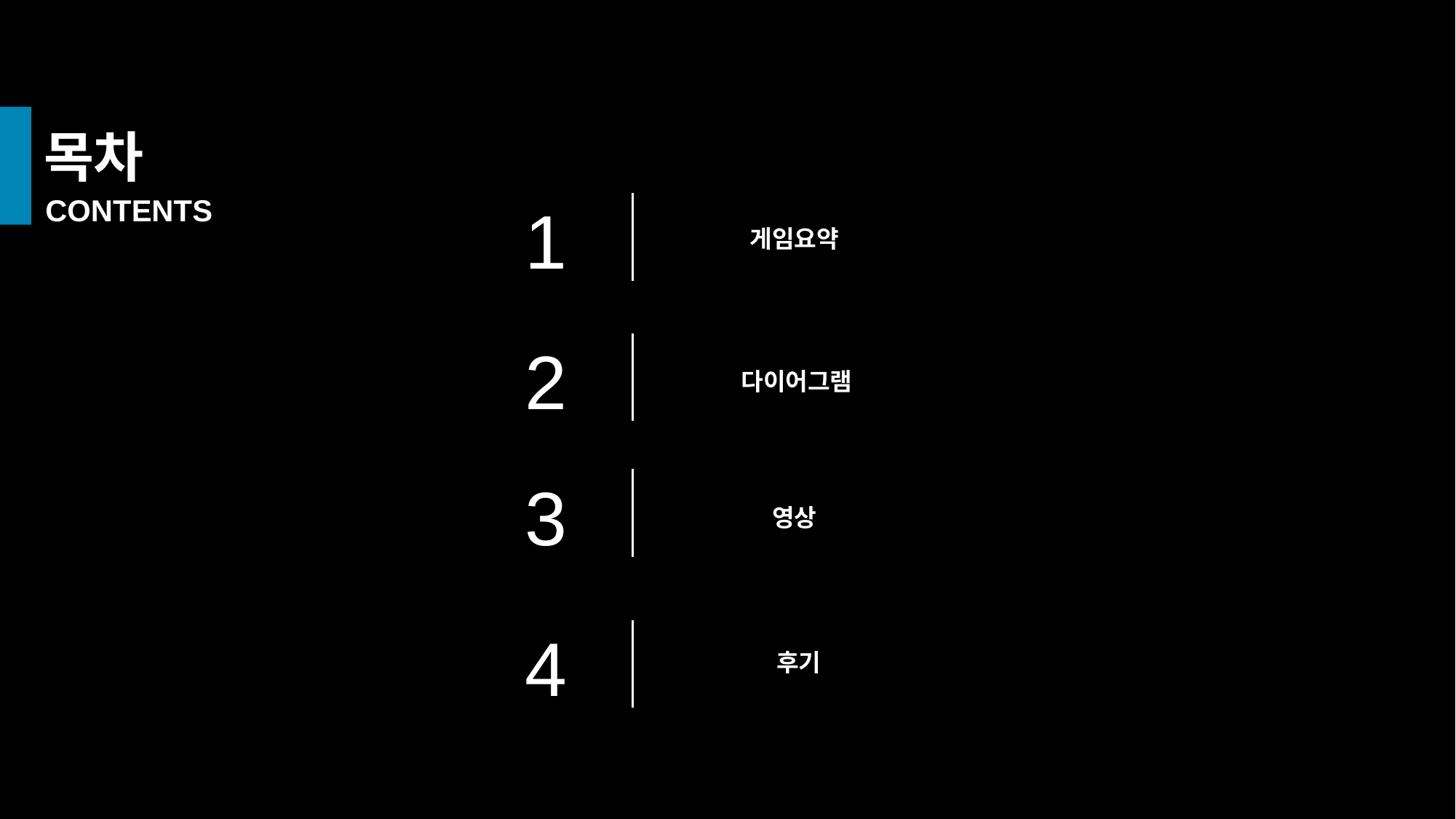

목차
CONTENTS
 1
게임요약
 2
다이어그램
 3
영상
 4
후기